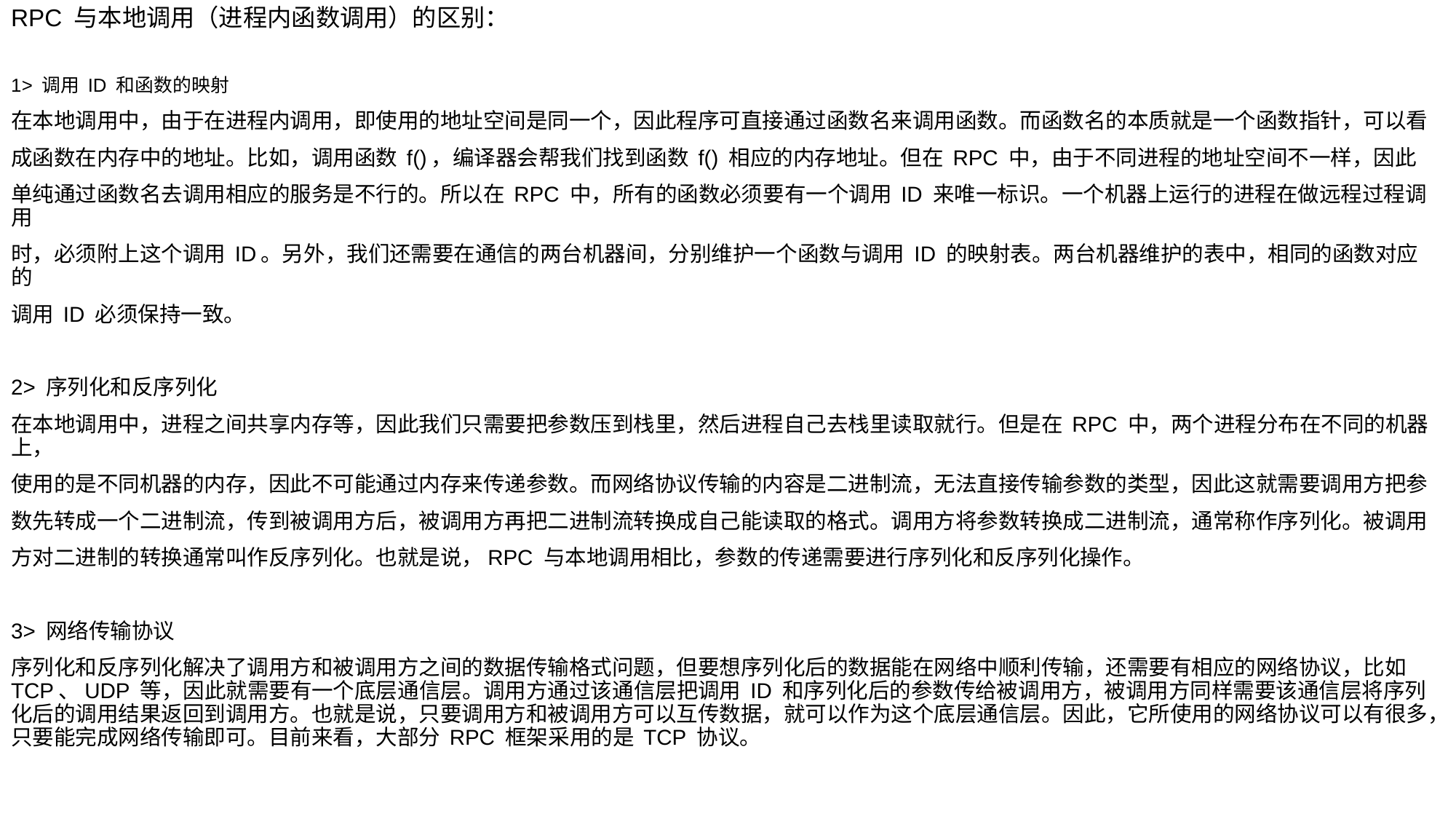

RPC 与本地调用（进程内函数调用）的区别：

1> 调用 ID 和函数的映射
在本地调用中，由于在进程内调用，即使用的地址空间是同一个，因此程序可直接通过函数名来调用函数。而函数名的本质就是一个函数指针，可以看
成函数在内存中的地址。比如，调用函数 f()，编译器会帮我们找到函数 f() 相应的内存地址。但在 RPC 中，由于不同进程的地址空间不一样，因此
单纯通过函数名去调用相应的服务是不行的。所以在 RPC 中，所有的函数必须要有一个调用 ID 来唯一标识。一个机器上运行的进程在做远程过程调用
时，必须附上这个调用 ID。另外，我们还需要在通信的两台机器间，分别维护一个函数与调用 ID 的映射表。两台机器维护的表中，相同的函数对应的
调用 ID 必须保持一致。

2> 序列化和反序列化
在本地调用中，进程之间共享内存等，因此我们只需要把参数压到栈里，然后进程自己去栈里读取就行。但是在 RPC 中，两个进程分布在不同的机器上，
使用的是不同机器的内存，因此不可能通过内存来传递参数。而网络协议传输的内容是二进制流，无法直接传输参数的类型，因此这就需要调用方把参
数先转成一个二进制流，传到被调用方后，被调用方再把二进制流转换成自己能读取的格式。调用方将参数转换成二进制流，通常称作序列化。被调用
方对二进制的转换通常叫作反序列化。也就是说，RPC 与本地调用相比，参数的传递需要进行序列化和反序列化操作。

3> 网络传输协议
序列化和反序列化解决了调用方和被调用方之间的数据传输格式问题，但要想序列化后的数据能在网络中顺利传输，还需要有相应的网络协议，比如 TCP、UDP 等，因此就需要有一个底层通信层。调用方通过该通信层把调用 ID 和序列化后的参数传给被调用方，被调用方同样需要该通信层将序列化后的调用结果返回到调用方。也就是说，只要调用方和被调用方可以互传数据，就可以作为这个底层通信层。因此，它所使用的网络协议可以有很多，只要能完成网络传输即可。目前来看，大部分 RPC 框架采用的是 TCP 协议。